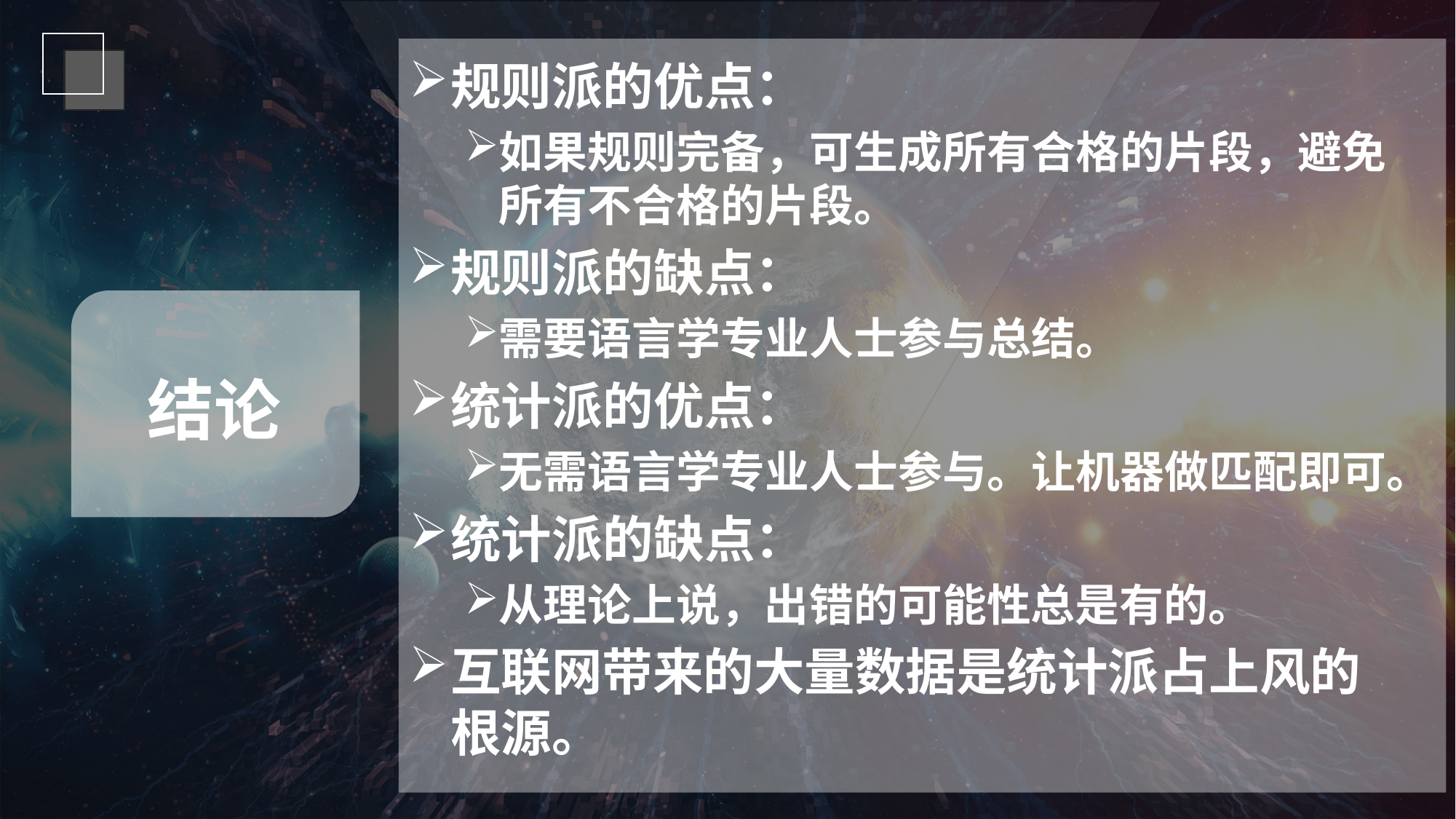

规则派的优点：
如果规则完备，可生成所有合格的片段，避免所有不合格的片段。
规则派的缺点：
需要语言学专业人士参与总结。
统计派的优点：
无需语言学专业人士参与。让机器做匹配即可。
统计派的缺点：
从理论上说，出错的可能性总是有的。
互联网带来的大量数据是统计派占上风的根源。

结论